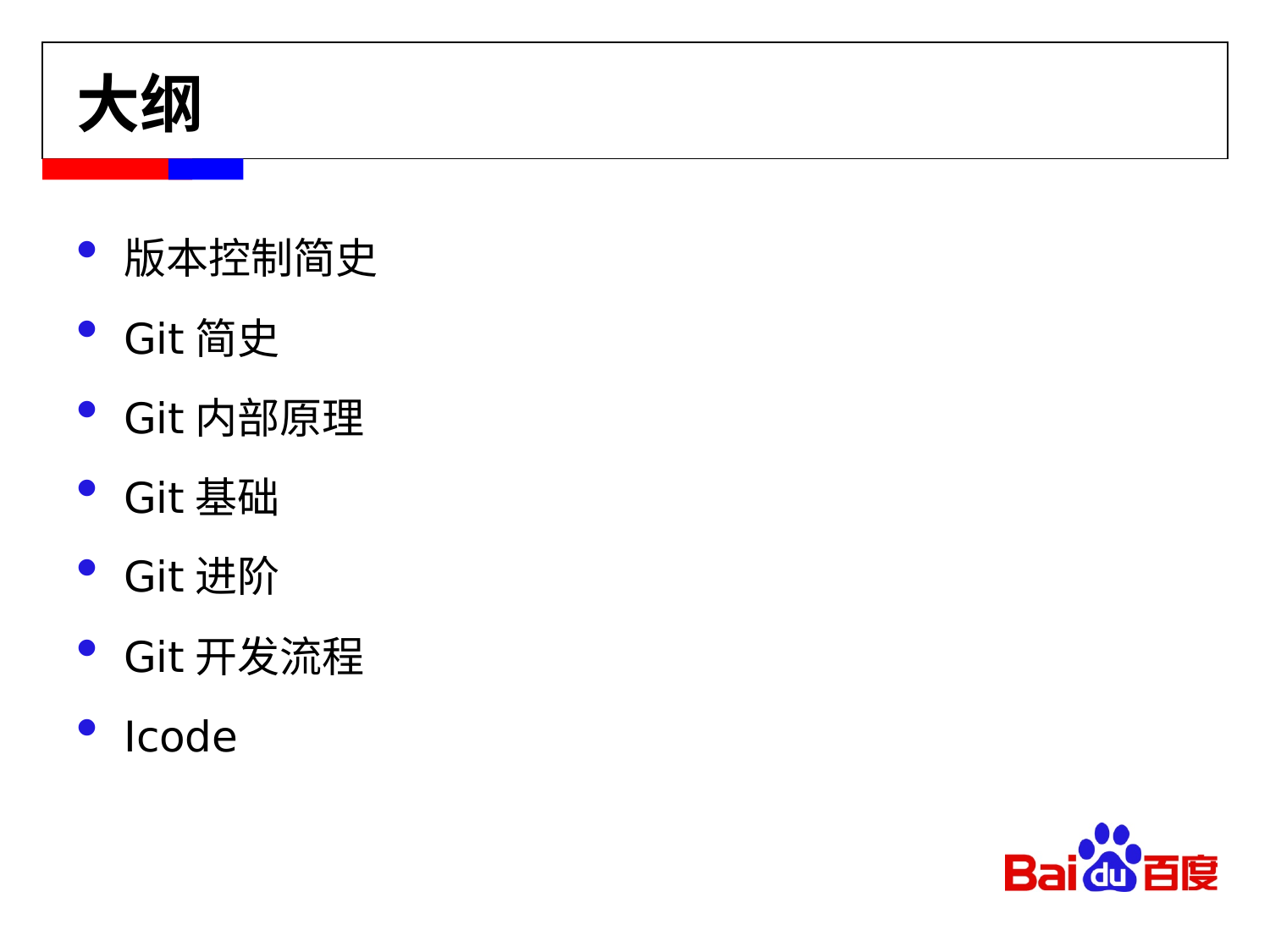

# 大纲
版本控制简史
Git简史
Git内部原理
Git基础
Git进阶
Git开发流程
Icode